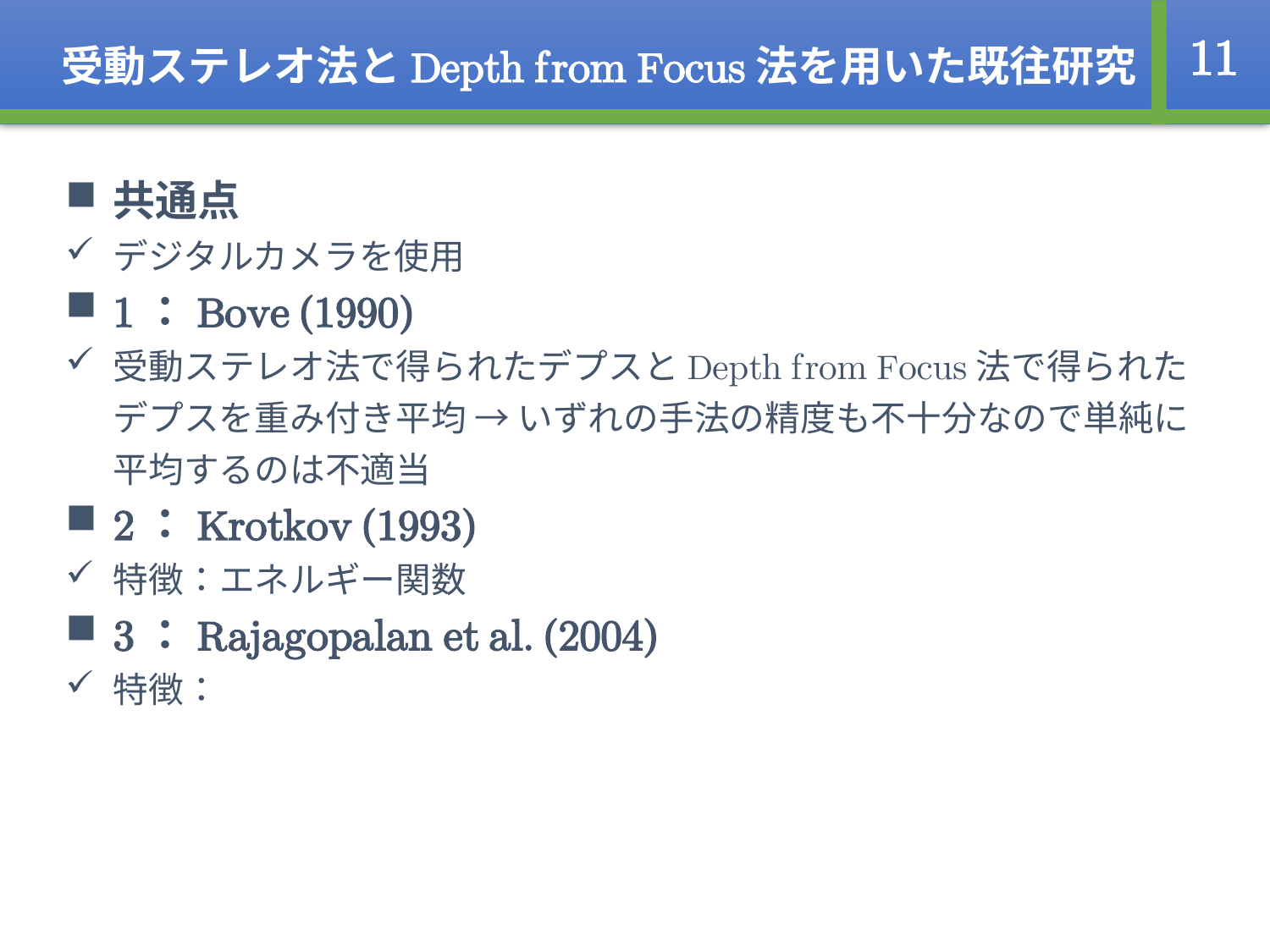

受動ステレオ法とDepth from Focus法を用いた既往研究
11

共通点
デジタルカメラを使用
1：Bove (1990)
受動ステレオ法で得られたデプスとDepth from Focus法で得られた
     デプスを重み付き平均 → いずれの手法の精度も不十分なので単純に
     平均するのは不適当
2：Krotkov (1993)
特徴：エネルギー関数
3：Rajagopalan et al. (2004)
特徴：